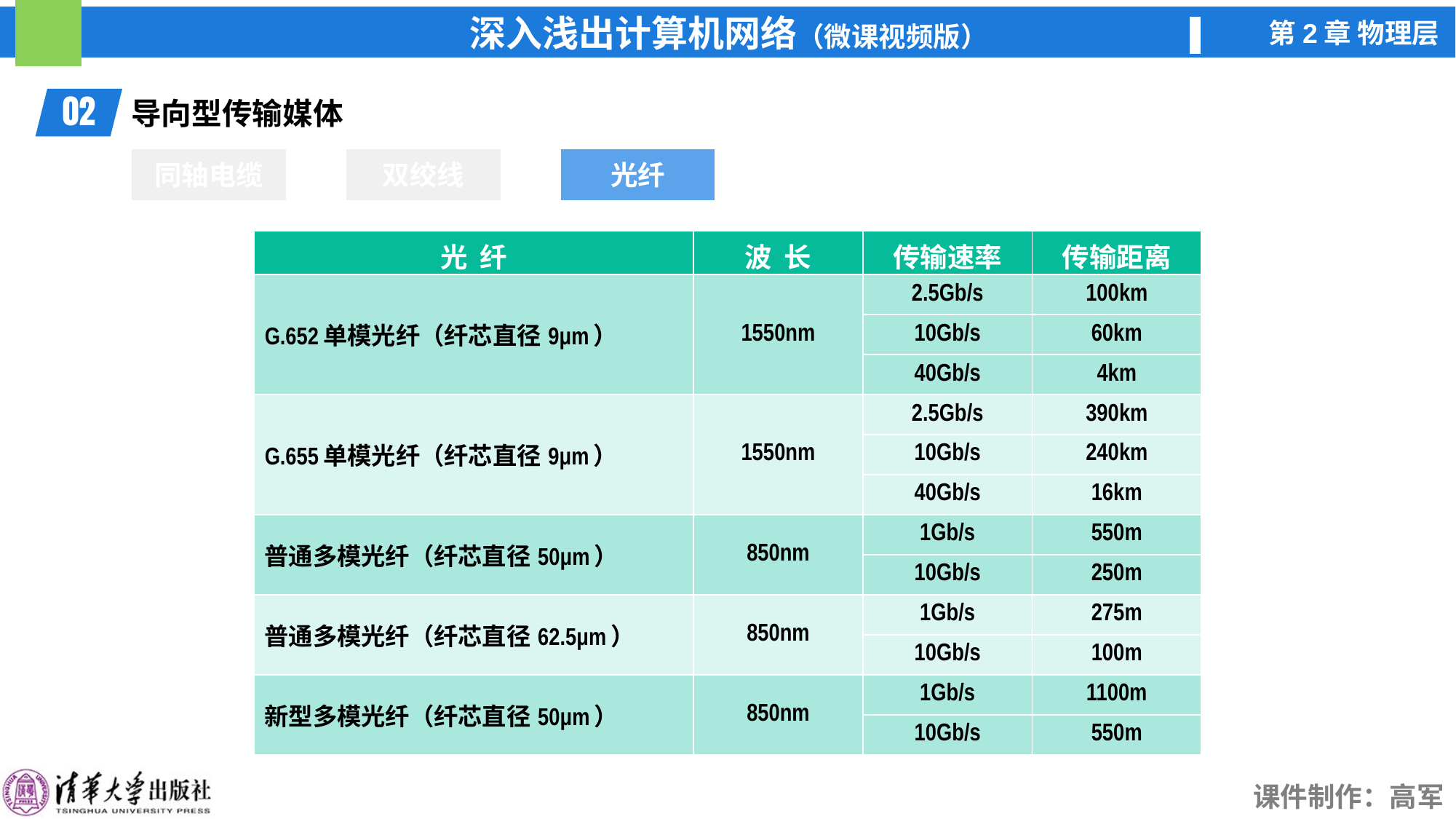

02
导向型传输媒体
同轴电缆
双绞线
光纤
光纤
| 光 纤 | 波 长 | 传输速率 | 传输距离 |
| --- | --- | --- | --- |
| G.652单模光纤（纤芯直径9μm） | 1550nm | 2.5Gb/s | 100km |
|  |  | 10Gb/s | 60km |
|  |  | 40Gb/s | 4km |
| G.655单模光纤（纤芯直径9μm） | 1550nm | 2.5Gb/s | 390km |
|  |  | 10Gb/s | 240km |
|  |  | 40Gb/s | 16km |
| 普通多模光纤（纤芯直径50μm） | 850nm | 1Gb/s | 550m |
|  |  | 10Gb/s | 250m |
| 普通多模光纤（纤芯直径62.5μm） | 850nm | 1Gb/s | 275m |
|  |  | 10Gb/s | 100m |
| 新型多模光纤（纤芯直径50μm） | 850nm | 1Gb/s | 1100m |
|  |  | 10Gb/s | 550m |